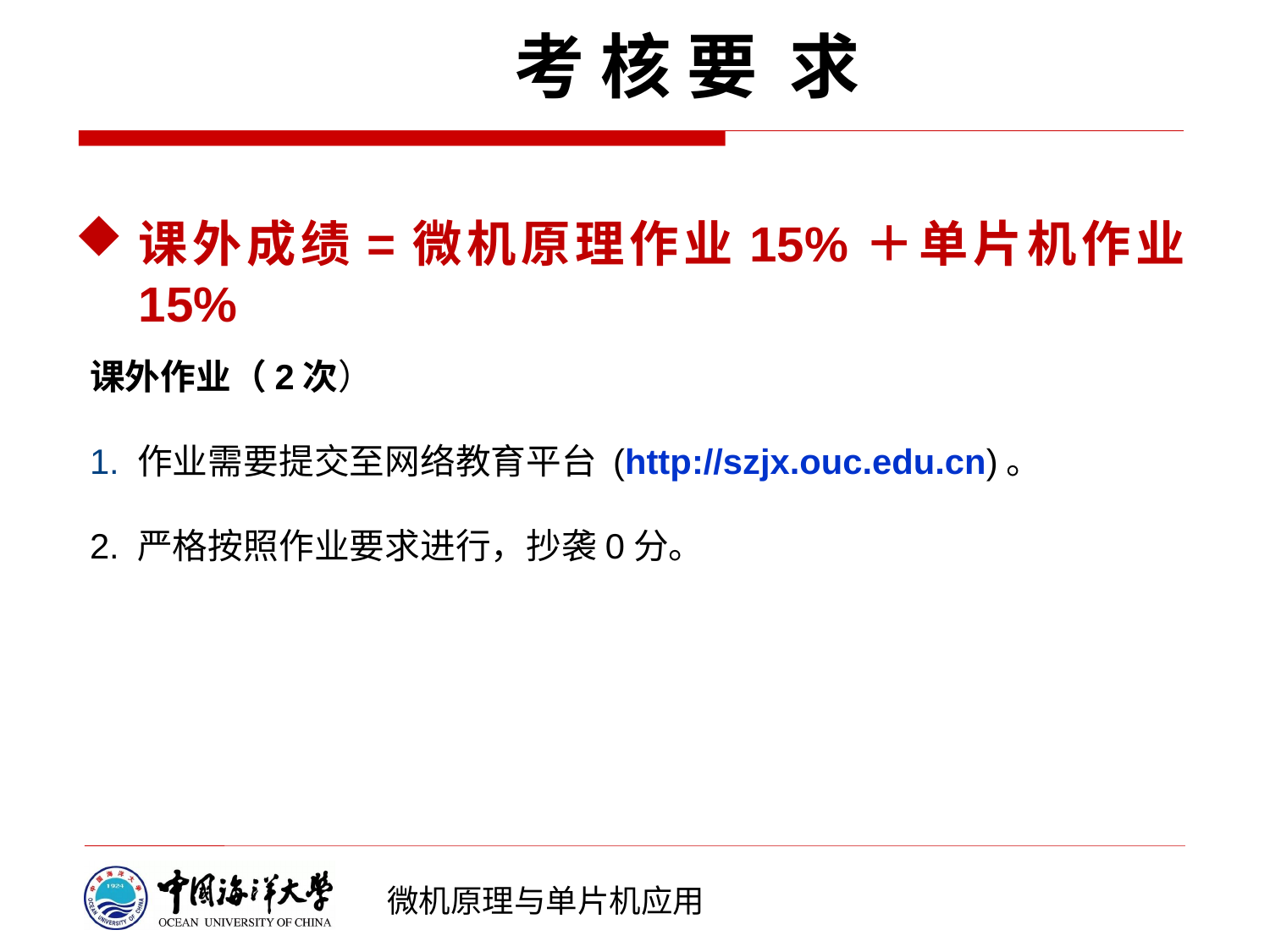

考 核 要  求
课外成绩=微机原理作业15%＋单片机作业15%
课外作业（2次）

作业需要提交至网络教育平台 (http://szjx.ouc.edu.cn)。

严格按照作业要求进行，抄袭0分。